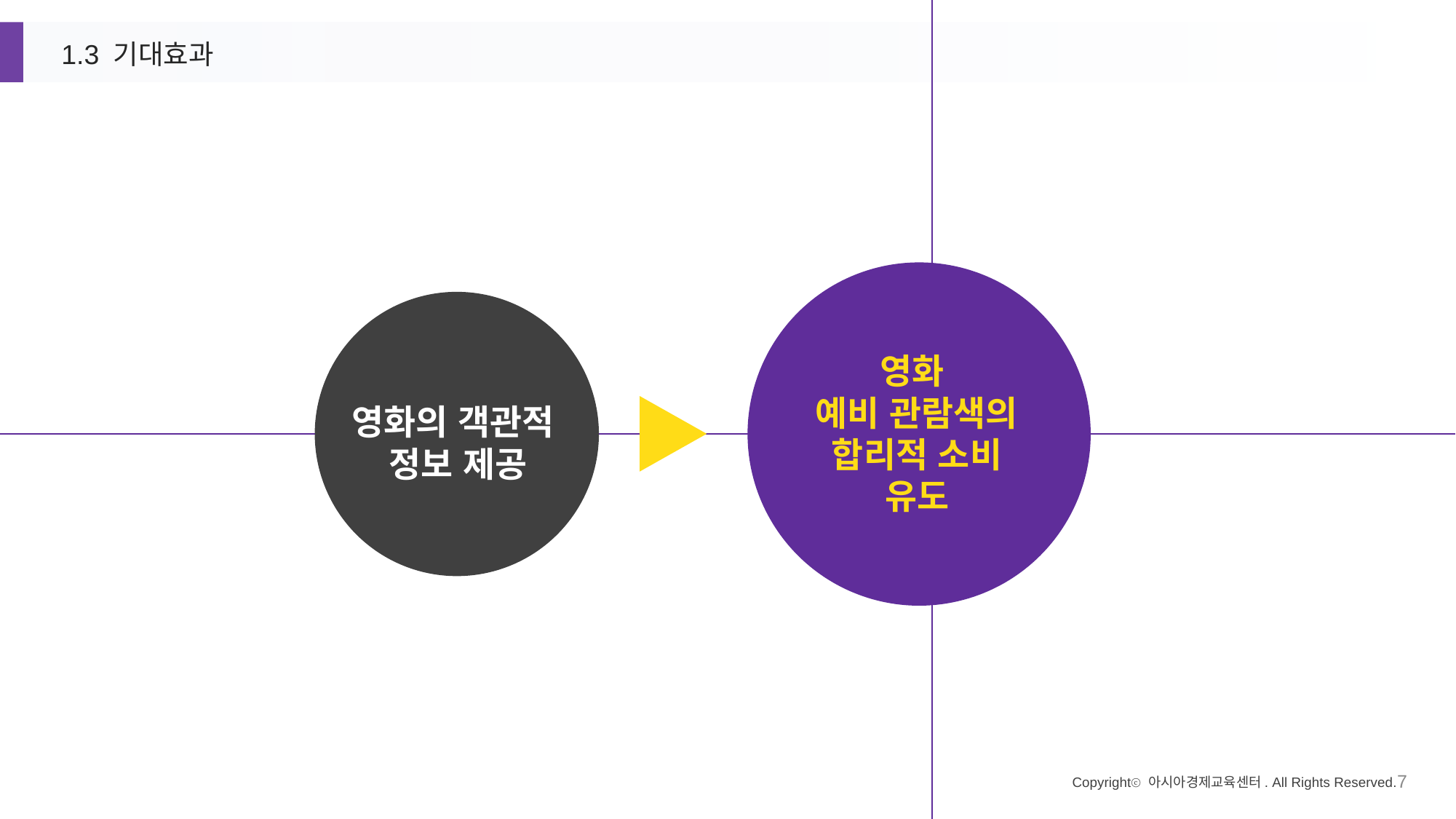

1.3 기대효과

영화
예비 관람색의
합리적 소비
유도
영화의 객관적
정보 제공

Copyrightⓒ 아시아경제교육센터. All Rights Reserved.